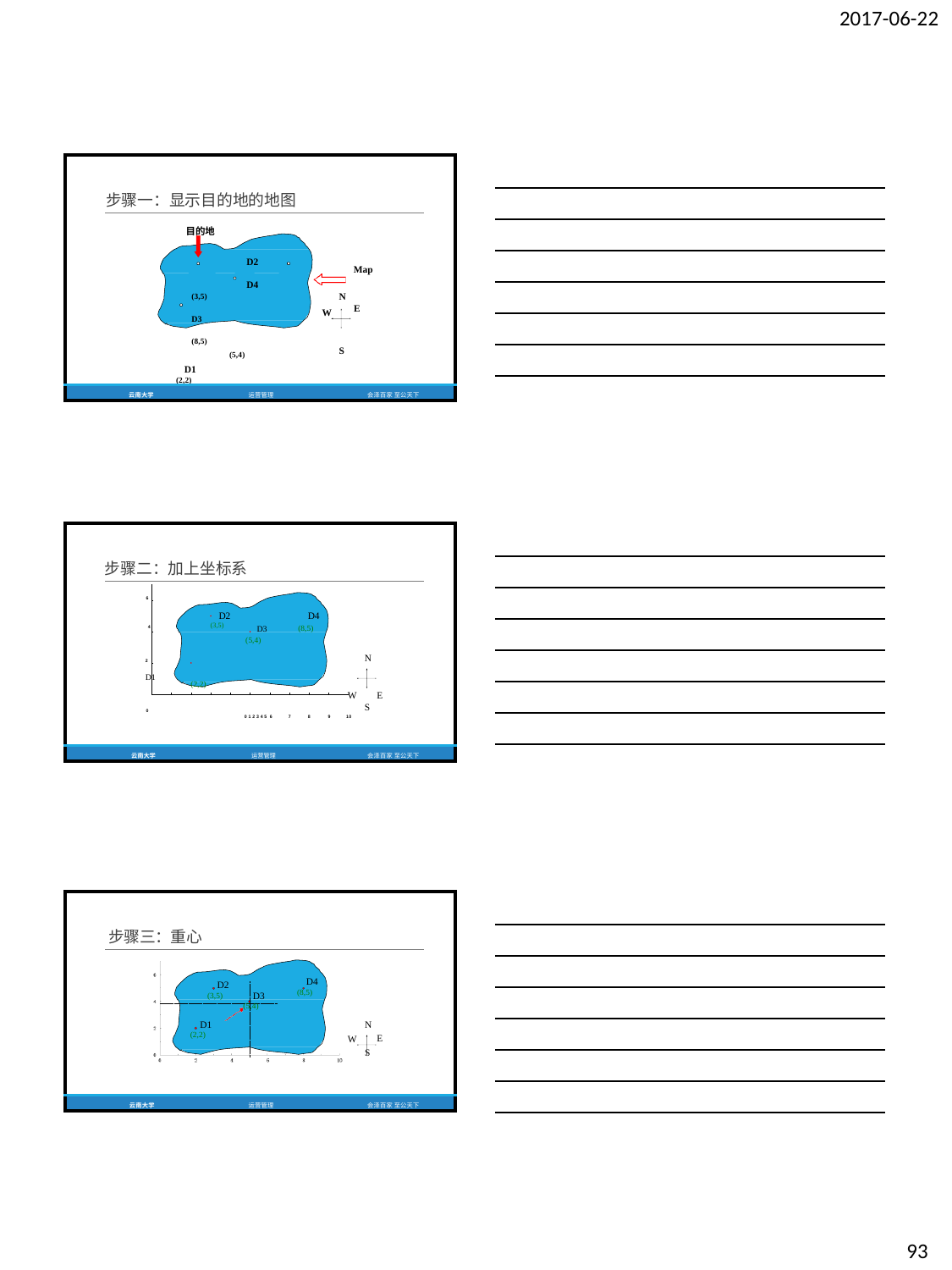

2017-06-22
| 步骤一：显示目的地的地图 目的地 D2 D4 (3,5) D3 (8,5) (5,4) D1 (2,2) |  | W | N S | Map E |
| --- | --- | --- | --- | --- |
| 云南大学 | 运营管理 | 会泽百家 至公天下 |  |  |

| 步骤二：加上坐标系 |  |  |  |  |  |
| --- | --- | --- | --- | --- | --- |
| 6 |  |  |  |  |  |
| D2 |  | D4 |  |  |  |
| 4 (3,5) D3 |  | (8,5) |  |  |  |
| (5,4) |  |  |  |  |  |
| 2 D1 |  |  |  |  | N |
| (2,2) |  |  |  |  |  |
|  |  |  |  | W | E |
| 0 |  |  |  |  | S |
| 0 1 2 3 4 5 6 | 7 | 8 | 9 | 10 |  |
| 云南大学 运营管理 |  |  |  |  | 会泽百家 至公天下 |

| 步骤三：重心 D2 (3,5) D1 (2,2) | D3 (5,4) | D4 (8,5) | W | N E S |
| --- | --- | --- | --- | --- |
| 云南大学 | 运营管理 | 会泽百家 至公天下 |  |  |

93